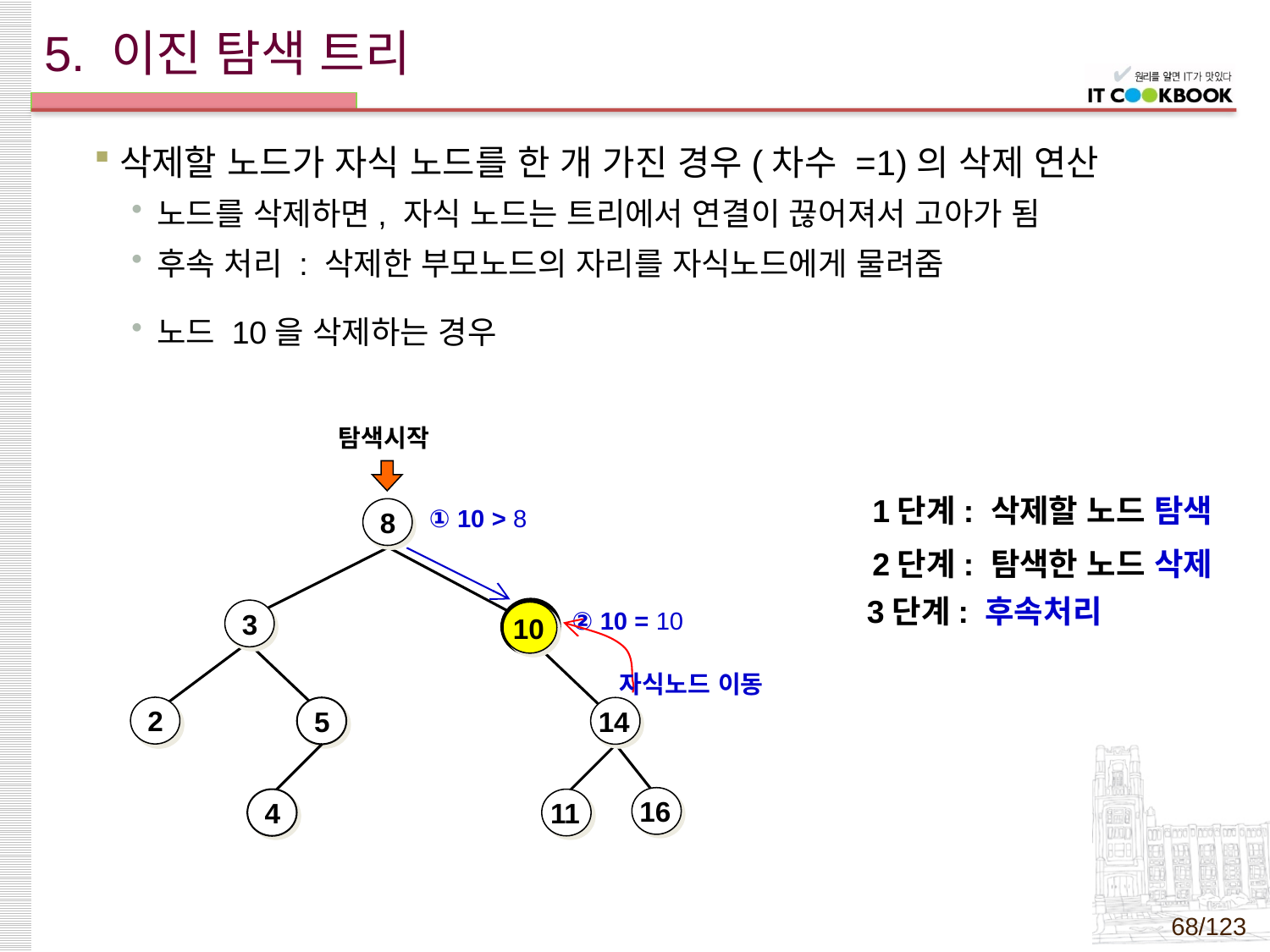

# 5. 이진 탐색 트리
삭제할 노드가 자식 노드를 한 개 가진 경우(차수 =1)의 삭제 연산
노드를 삭제하면, 자식 노드는 트리에서 연결이 끊어져서 고아가 됨
후속 처리 : 삭제한 부모노드의 자리를 자식노드에게 물려줌
노드 10을 삭제하는 경우

탐색시작

1단계: 삭제할 노드 탐색
① 10 > 8
8
2단계: 탐색한 노드 삭제

3단계: 후속처리
② 10 = 10
3

10

자식노드 이동

2
5
14

16
11

4